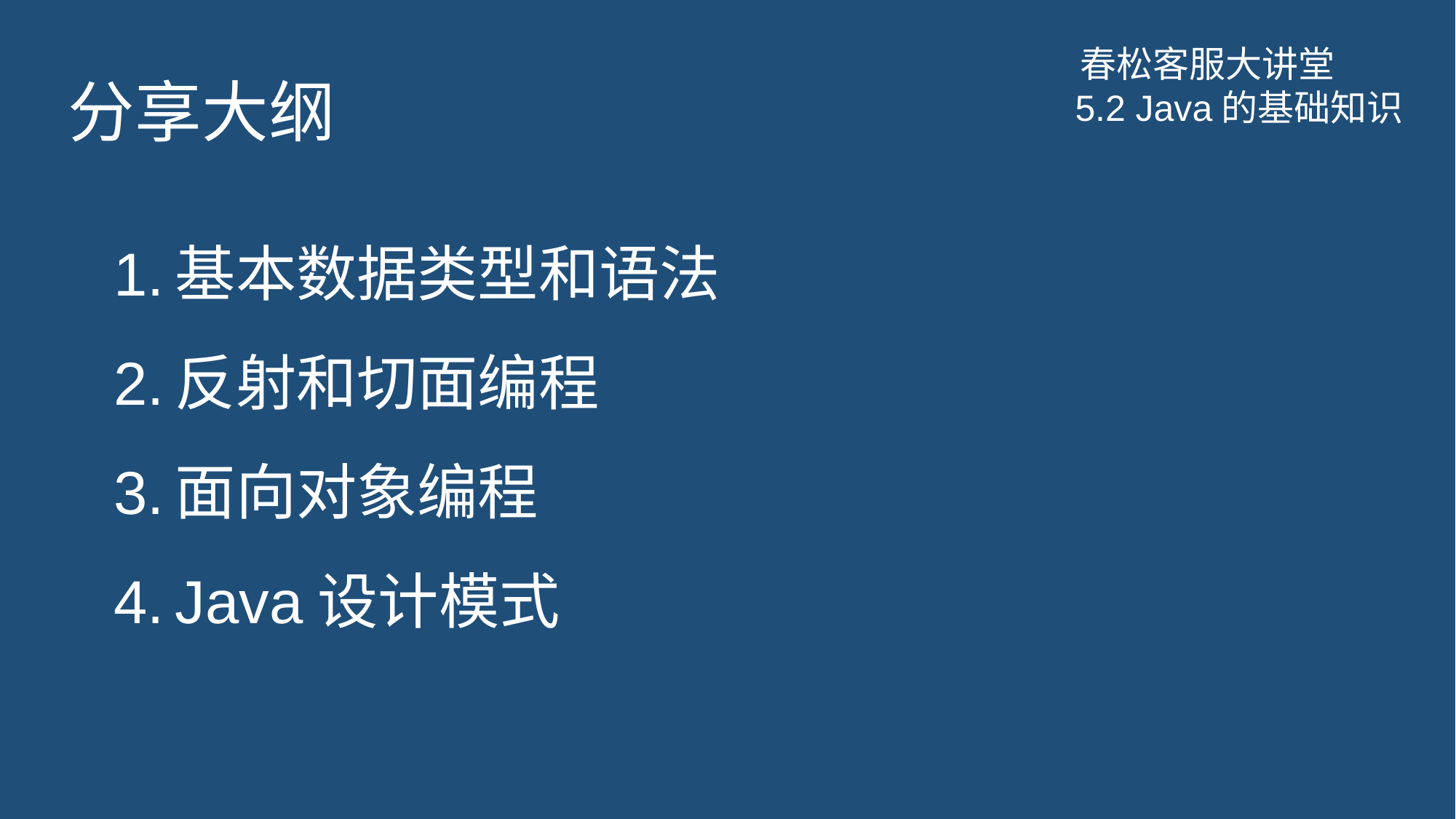

# 分享大纲
春松客服大讲堂
5.2 Java的基础知识
基本数据类型和语法
反射和切面编程
面向对象编程
Java设计模式